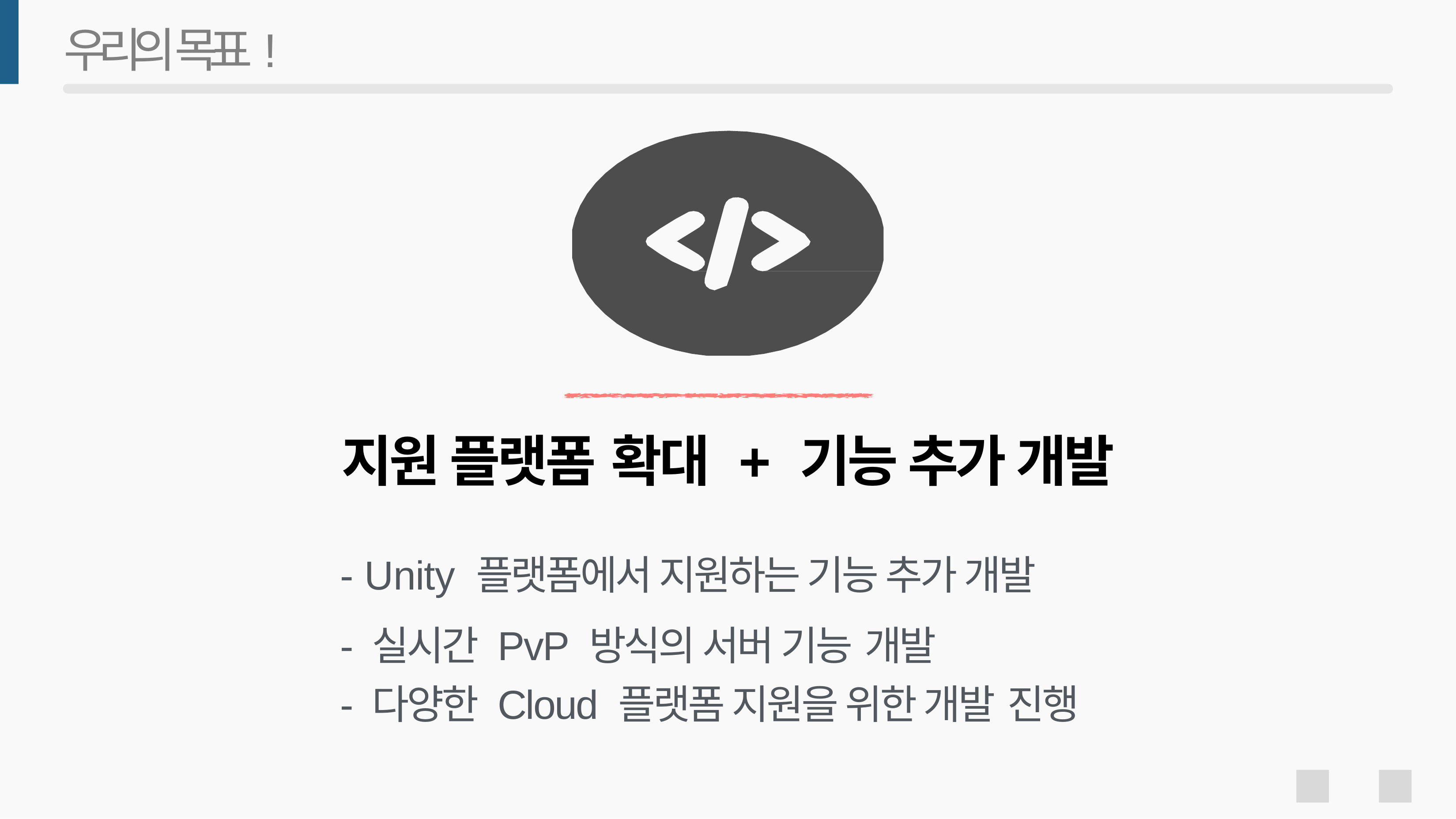

# 우리의  목표!

지원 플랫폼 확대 + 기능 추가 개발
- Unity 플랫폼에서 지원하는 기능 추가 개발
- 실시간 PvP 방식의 서버 기능 개발
- 다양한 Cloud 플랫폼 지원을 위한 개발 진행